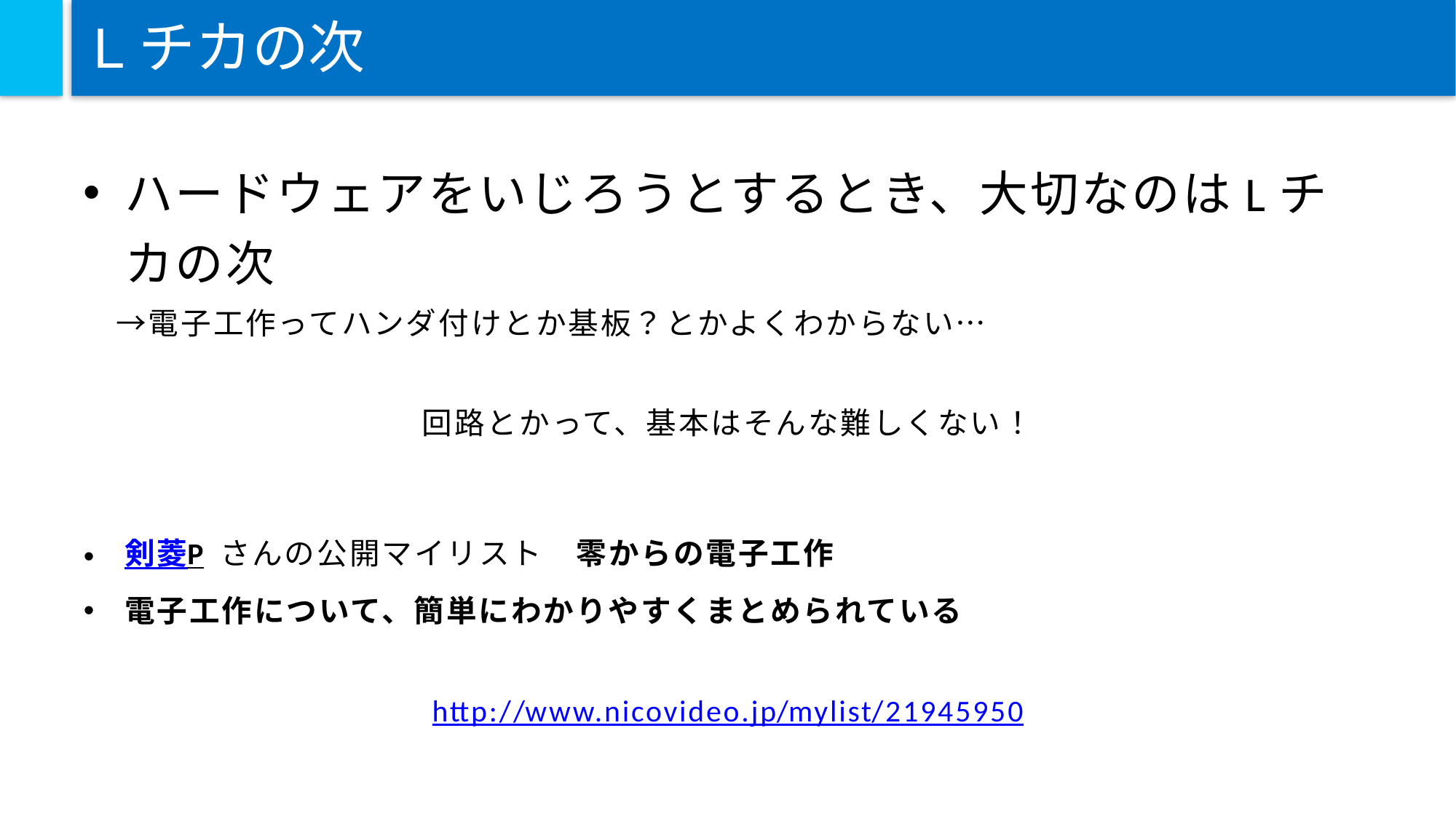

# Lチカの次
ハードウェアをいじろうとするとき、大切なのはLチカの次
　→電子工作ってハンダ付けとか基板？とかよくわからない…

回路とかって、基本はそんな難しくない！

剣菱P さんの公開マイリスト　零からの電子工作
電子工作について、簡単にわかりやすくまとめられている

http://www.nicovideo.jp/mylist/21945950